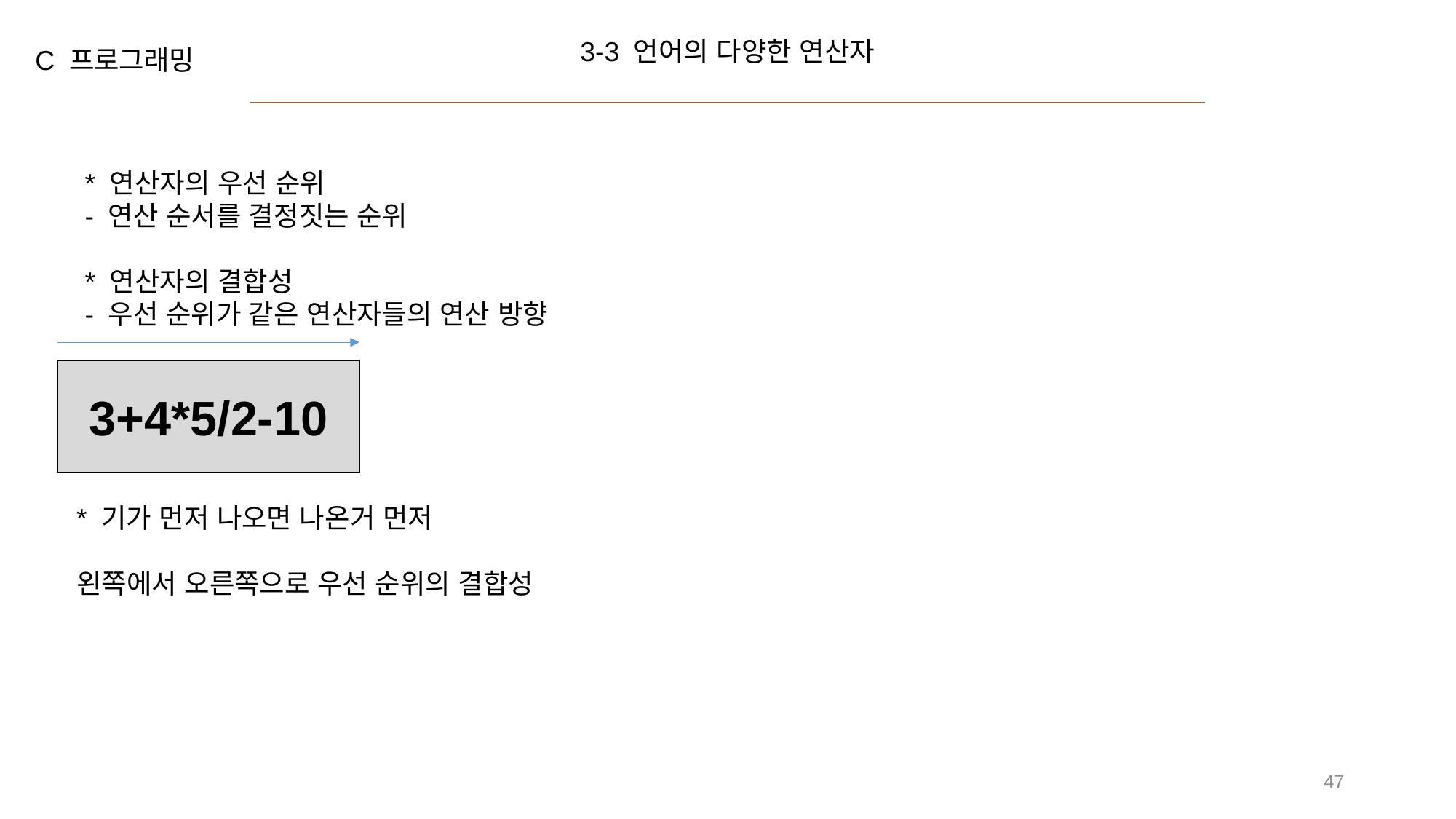

3-3 언어의 다양한 연산자
C 프로그래밍
* 연산자의 우선 순위
- 연산 순서를 결정짓는 순위

* 연산자의 결합성
- 우선 순위가 같은 연산자들의 연산 방향
3+4*5/2-10
* 기가 먼저 나오면 나온거 먼저

왼쪽에서 오른쪽으로 우선 순위의 결합성
47